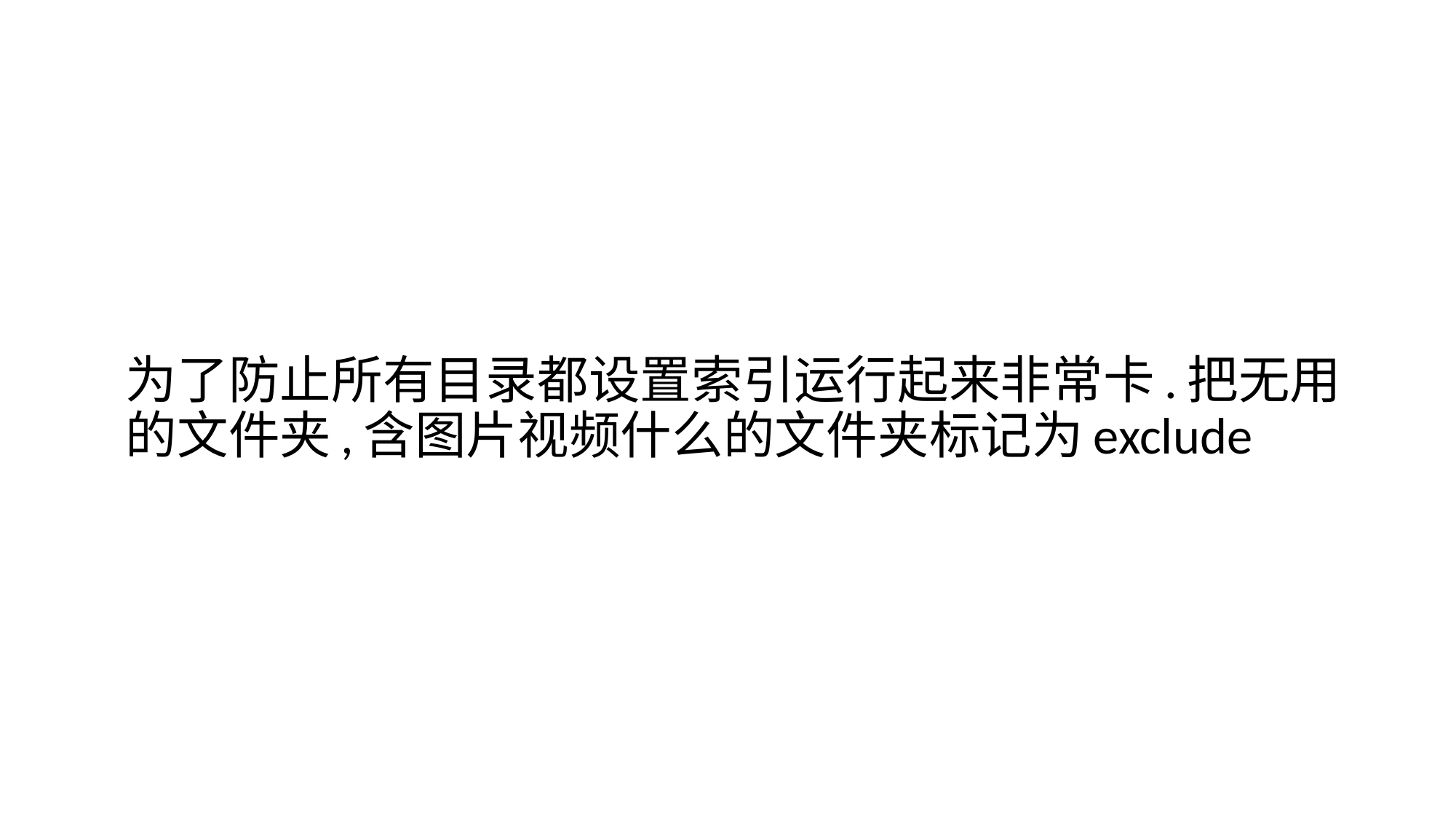

# 为了防止所有目录都设置索引运行起来非常卡.把无用的文件夹,含图片视频什么的文件夹标记为exclude